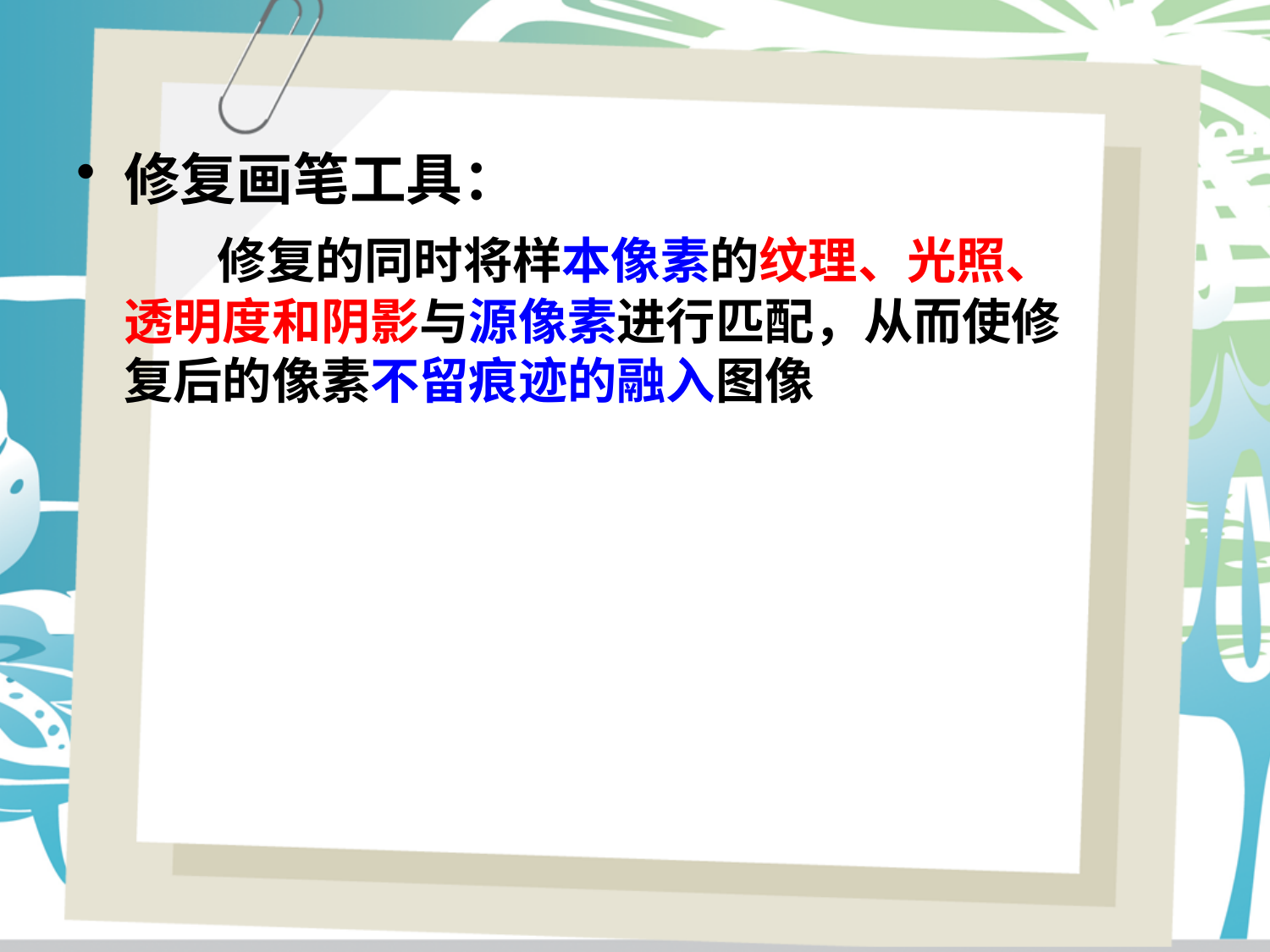

修复画笔工具：
          修复的同时将样本像素的纹理、光照、透明度和阴影与源像素进行匹配，从而使修复后的像素不留痕迹的融入图像